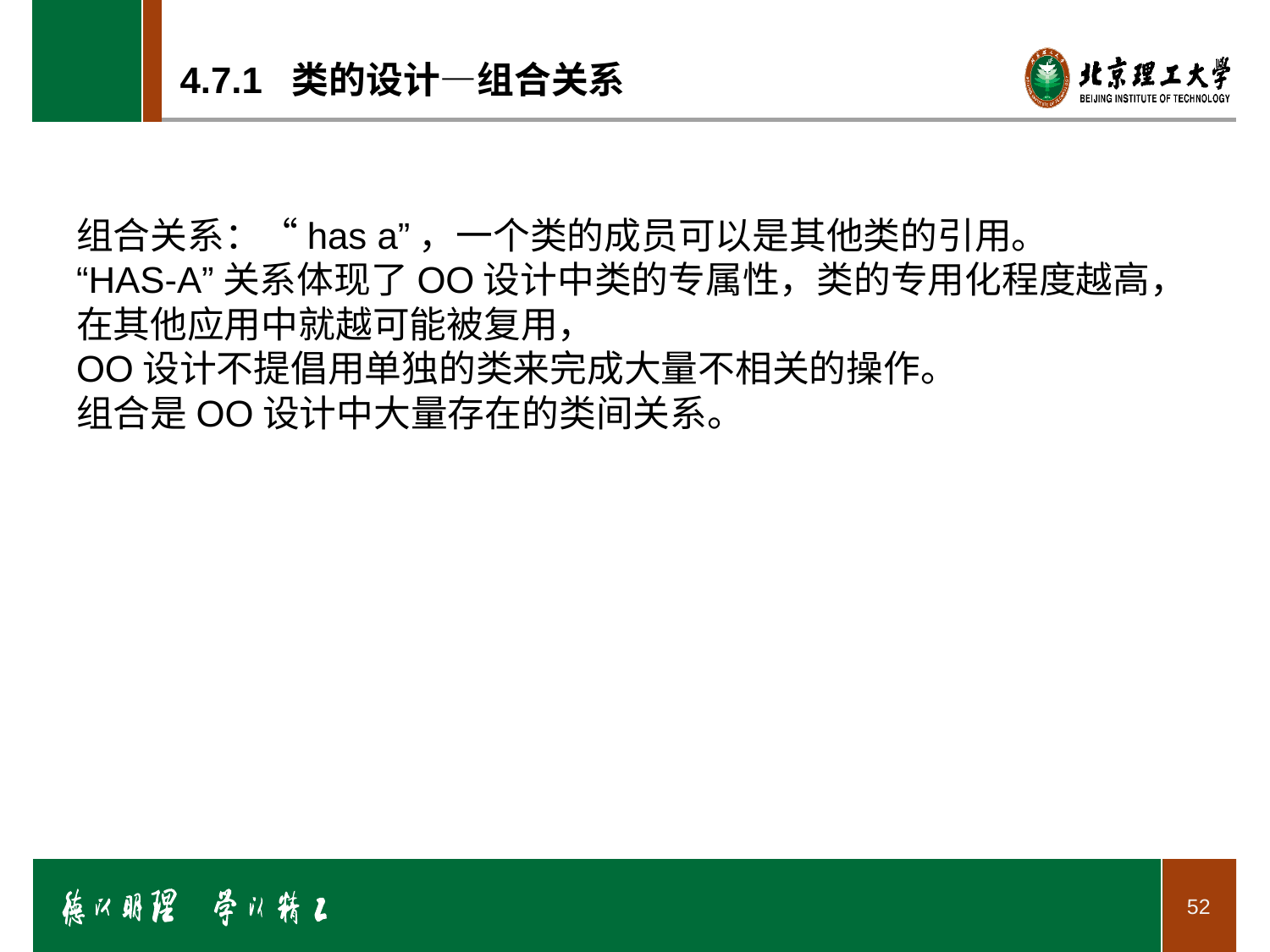

# 4.7.1  类的设计—组合关系
组合关系：“has a”，一个类的成员可以是其他类的引用。
“HAS-A”关系体现了OO设计中类的专属性，类的专用化程度越高，在其他应用中就越可能被复用，
OO设计不提倡用单独的类来完成大量不相关的操作。
组合是OO设计中大量存在的类间关系。